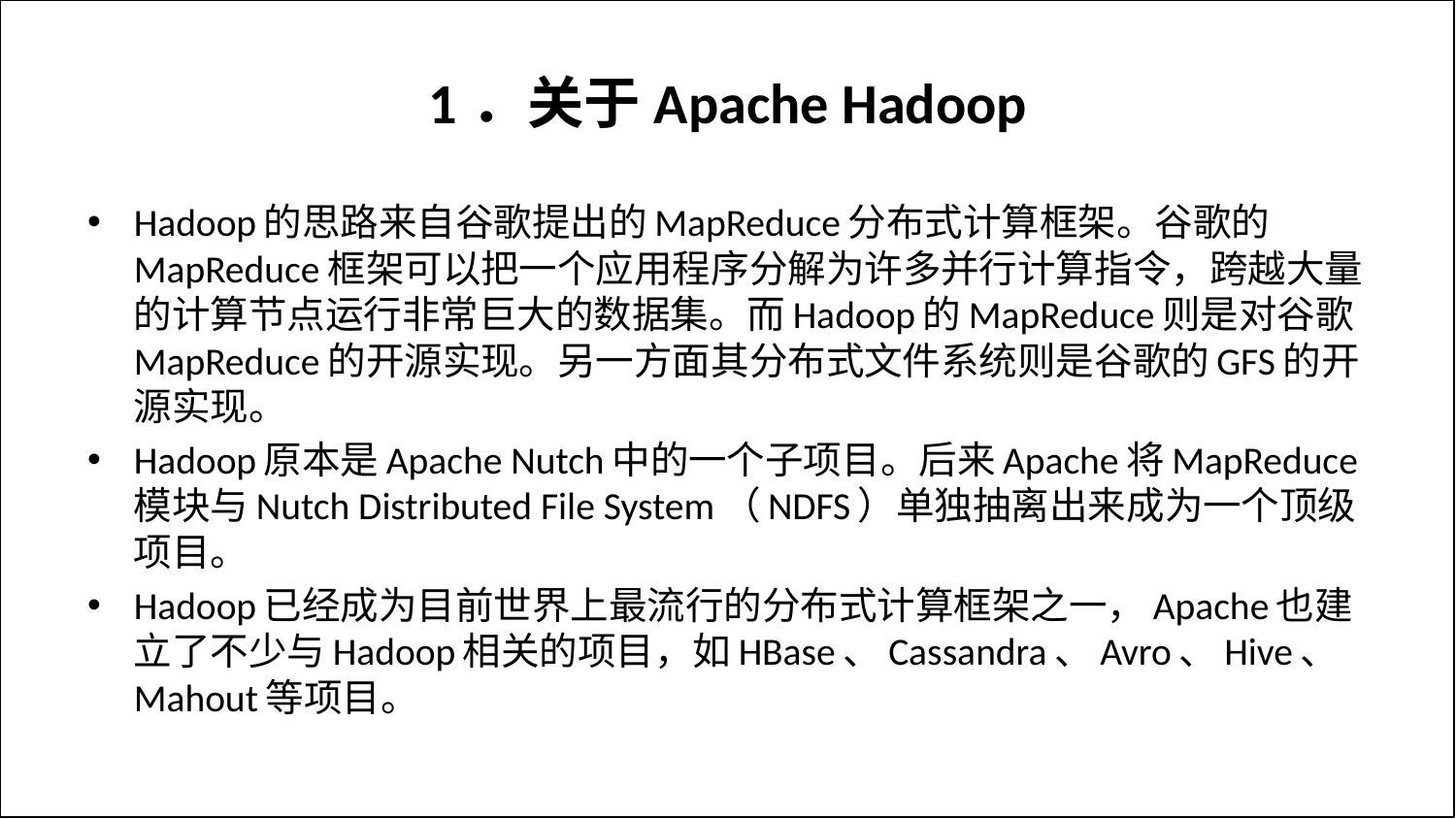

# 1．关于Apache Hadoop
Hadoop的思路来自谷歌提出的MapReduce分布式计算框架。谷歌的MapReduce框架可以把一个应用程序分解为许多并行计算指令，跨越大量的计算节点运行非常巨大的数据集。而Hadoop的MapReduce则是对谷歌MapReduce的开源实现。另一方面其分布式文件系统则是谷歌的GFS的开源实现。
Hadoop原本是Apache Nutch中的一个子项目。后来Apache将MapReduce模块与Nutch Distributed File System（NDFS）单独抽离出来成为一个顶级项目。
Hadoop已经成为目前世界上最流行的分布式计算框架之一，Apache也建立了不少与Hadoop相关的项目，如HBase、Cassandra、Avro、Hive、Mahout等项目。